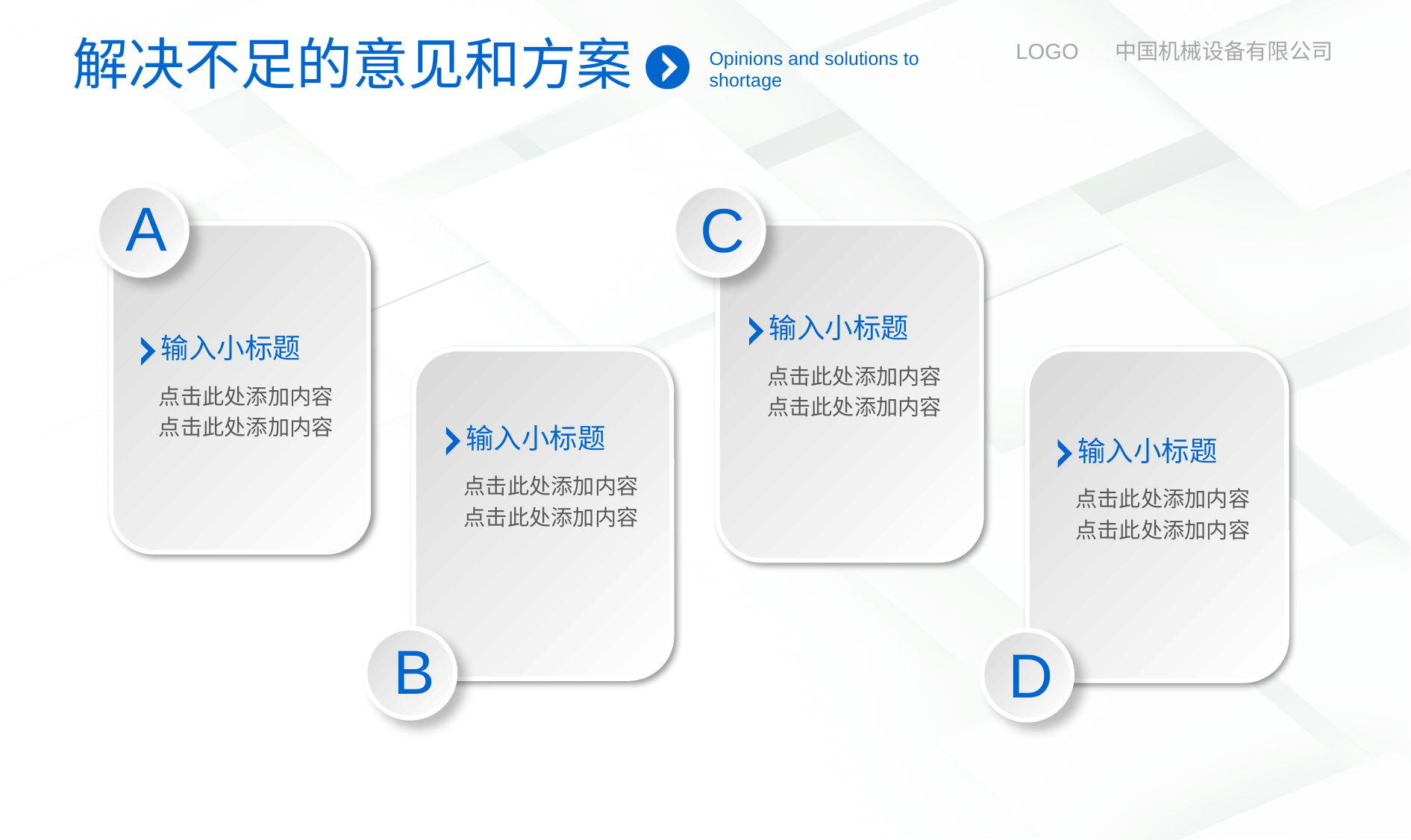

解决不足的意见和方案
Opinions and solutions to shortage

LOGO     中国机械设备有限公司
A
C

输入小标题

点击此处添加内容
点击此处添加内容
输入小标题

点击此处添加内容
点击此处添加内容

输入小标题

点击此处添加内容
点击此处添加内容
输入小标题

点击此处添加内容
点击此处添加内容
B

D